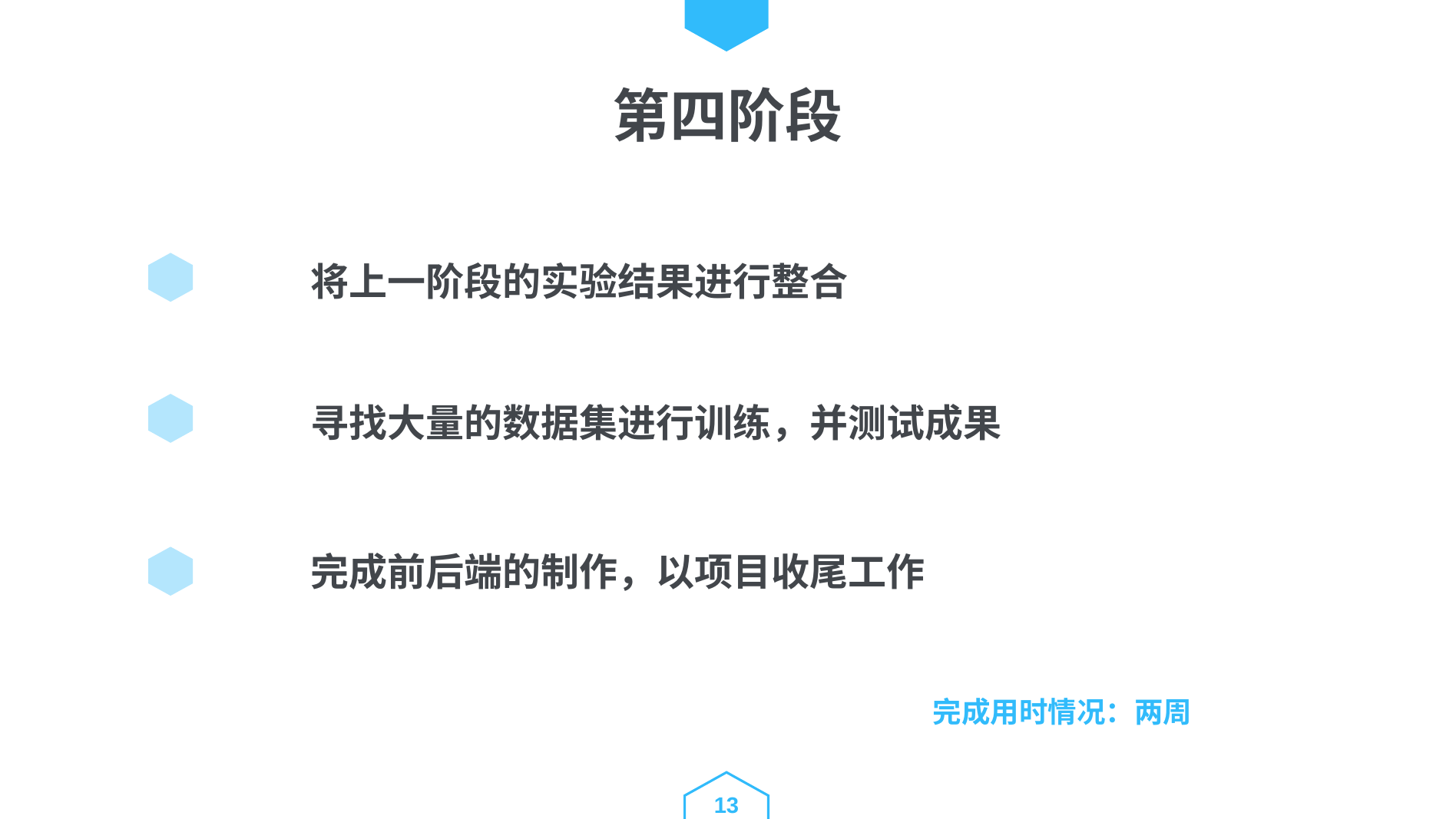

第四阶段
将上一阶段的实验结果进行整合

寻找大量的数据集进行训练，并测试成果

完成前后端的制作，以项目收尾工作

完成用时情况：两周

13